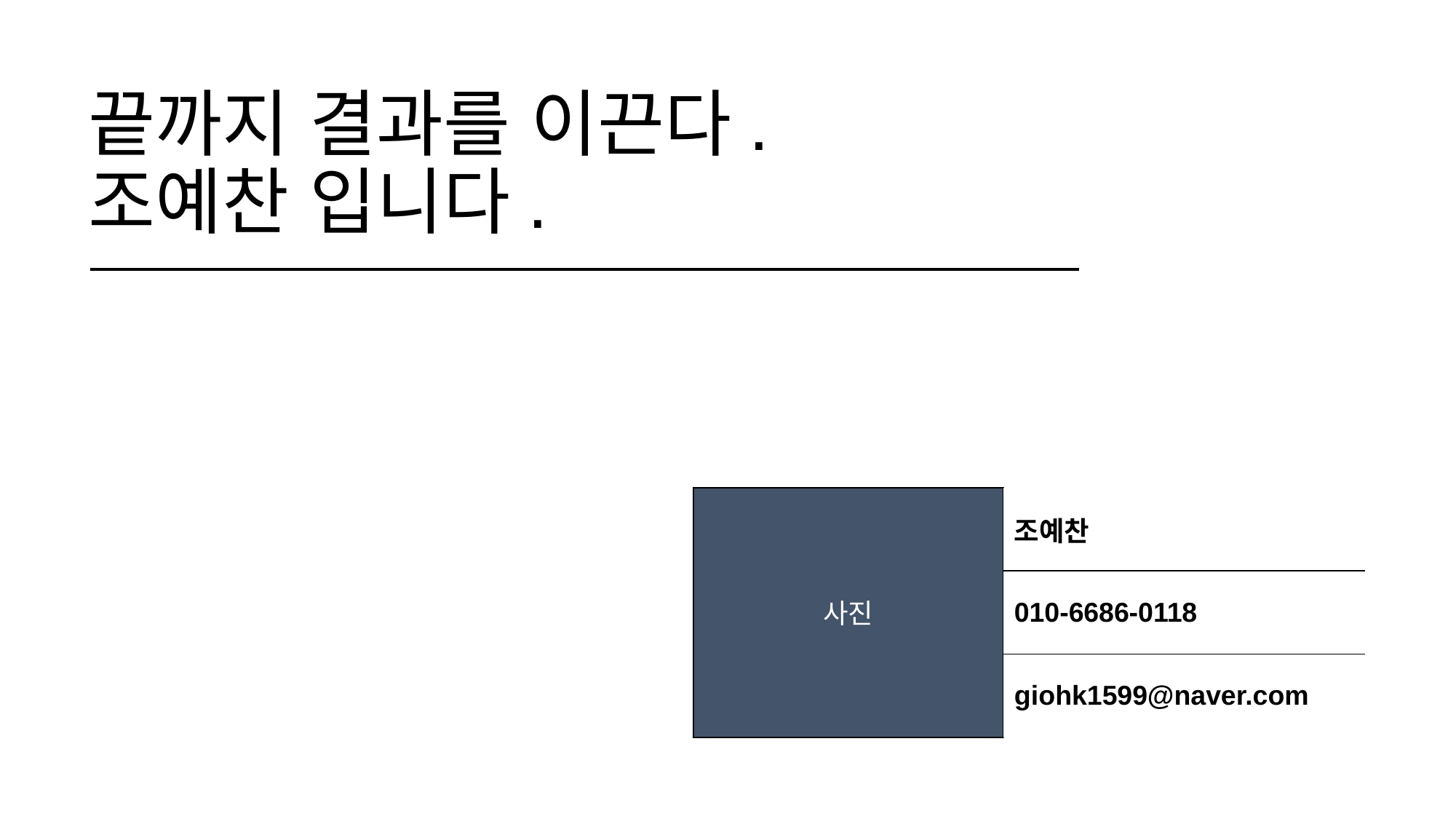

# 끝까지 결과를 이끈다. 조예찬 입니다.
| 조예찬 |
| --- |
| 010-6686-0118 |
| giohk1599@naver.com |
사진